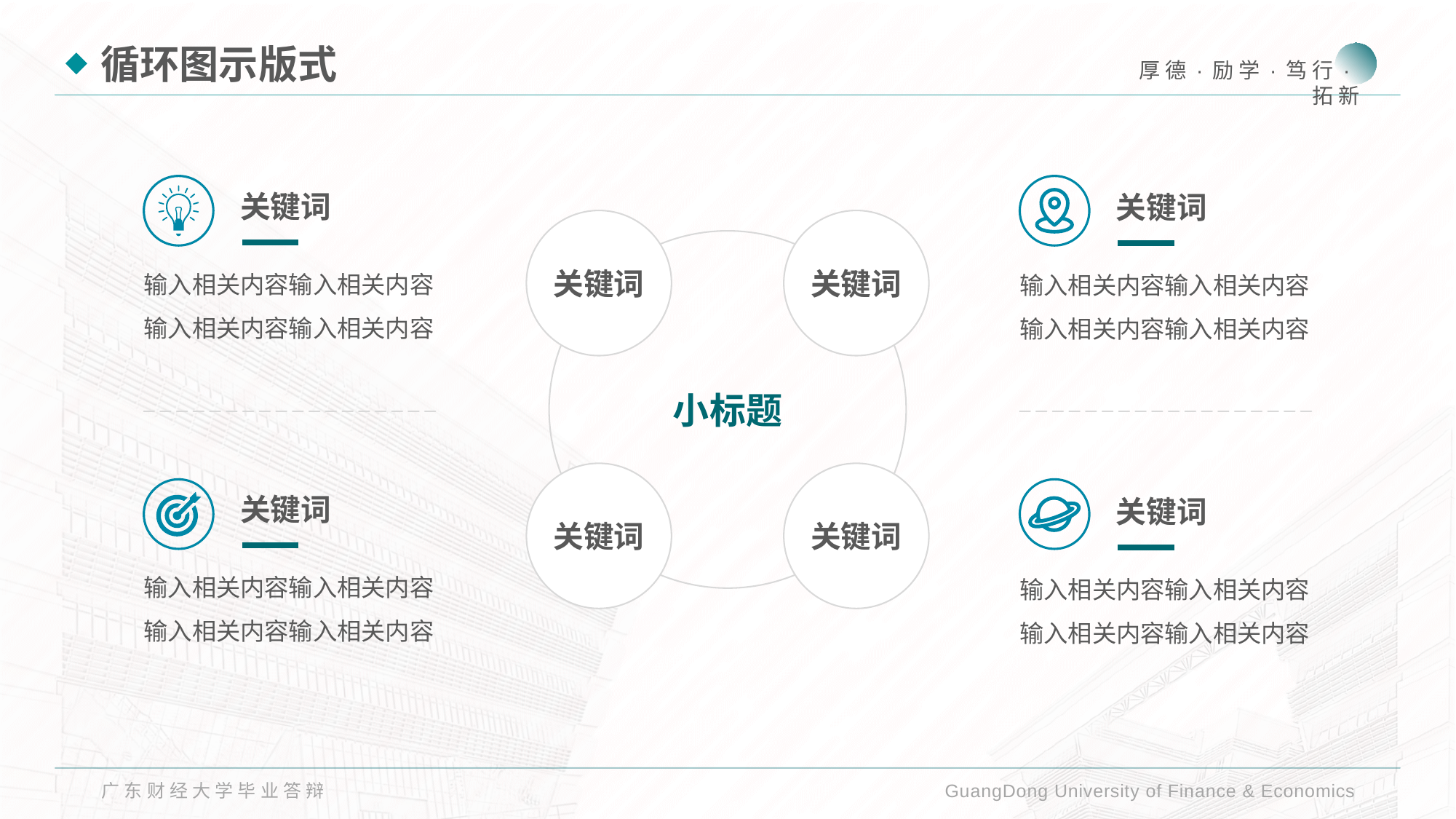

循环图示版式

关键词
关键词
关键词
关键词

输入相关内容输入相关内容输入相关内容输入相关内容
输入相关内容输入相关内容输入相关内容输入相关内容
小标题
关键词
关键词

关键词
关键词
输入相关内容输入相关内容输入相关内容输入相关内容
输入相关内容输入相关内容输入相关内容输入相关内容